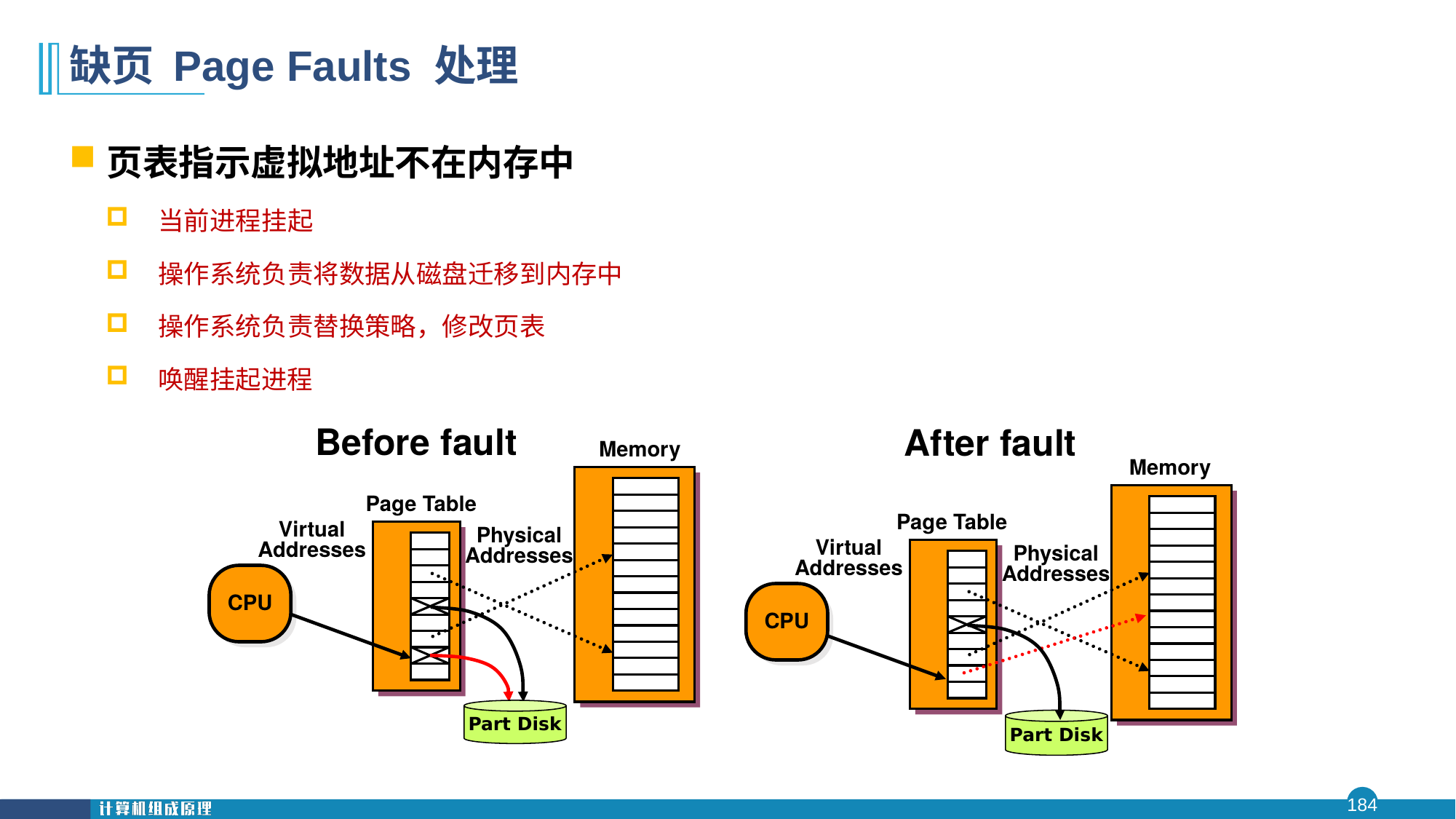

# 缺页 Page Faults 处理
页表指示虚拟地址不在内存中
当前进程挂起
操作系统负责将数据从磁盘迁移到内存中
操作系统负责替换策略，修改页表
唤醒挂起进程

Before fault
After fault
Memory

Page Table

Virtual
Addresses
Physical
Addresses

CPU

Part Disk
Memory

Page Table

Virtual
Addresses
Physical
Addresses

CPU

Part Disk